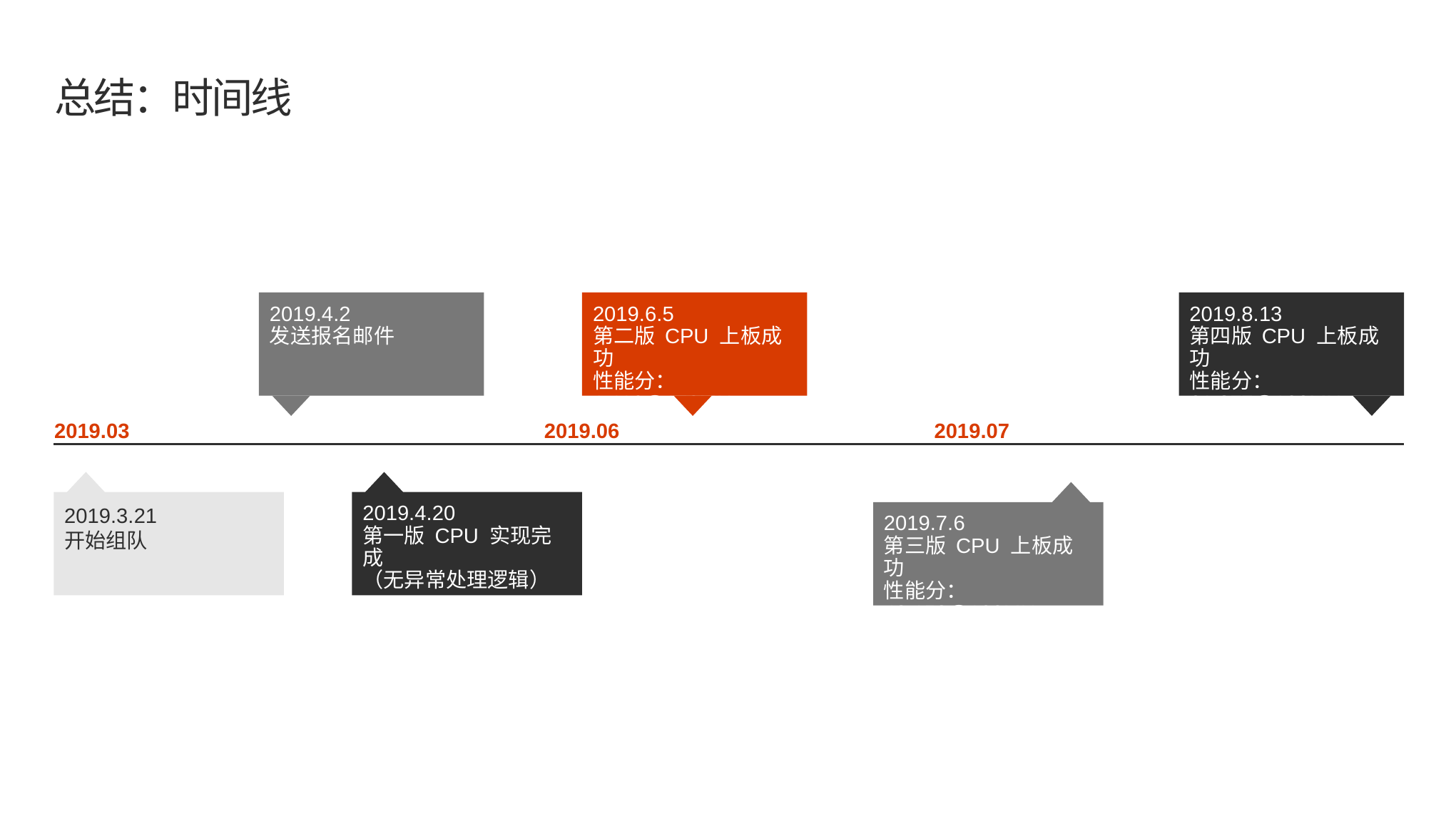

# 总结：时间线
2019.4.2
发送报名邮件

2019.6.5
第二版 CPU 上板成功
性能分：1.116@150MHz
2019.8.13
第四版 CPU 上板成功
性能分：61.377@100MHz

2019.03
2019.06
2019.07

2019.3.21
开始组队

2019.4.20
第一版 CPU 实现完成
（无异常处理逻辑）

2019.7.6
第三版 CPU 上板成功
性能分：42.158@100MHz